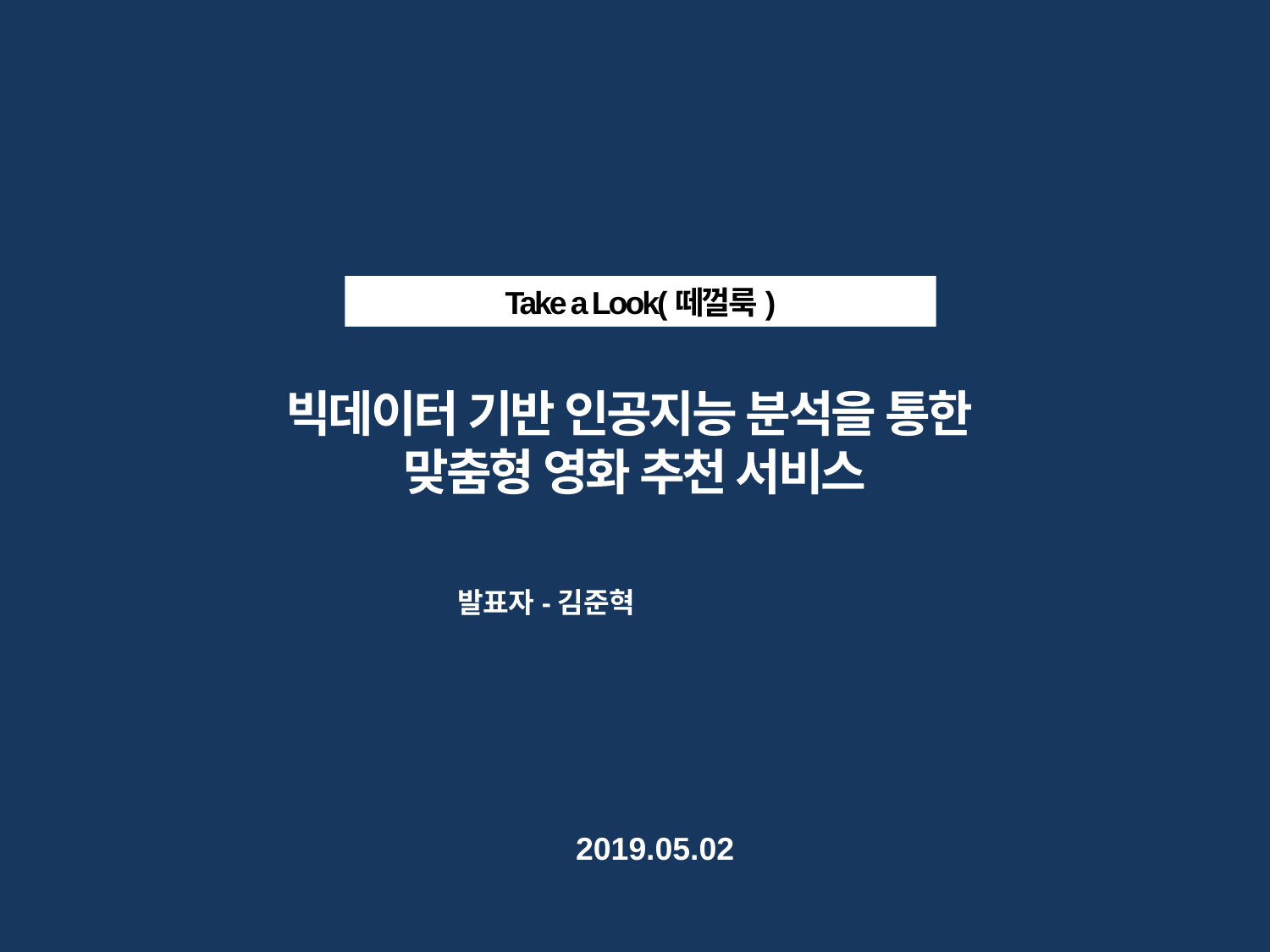

Take a Look(떼껄룩)
빅데이터 기반 인공지능 분석을 통한
맞춤형 영화 추천 서비스
발표자-김준혁
2019.05.02